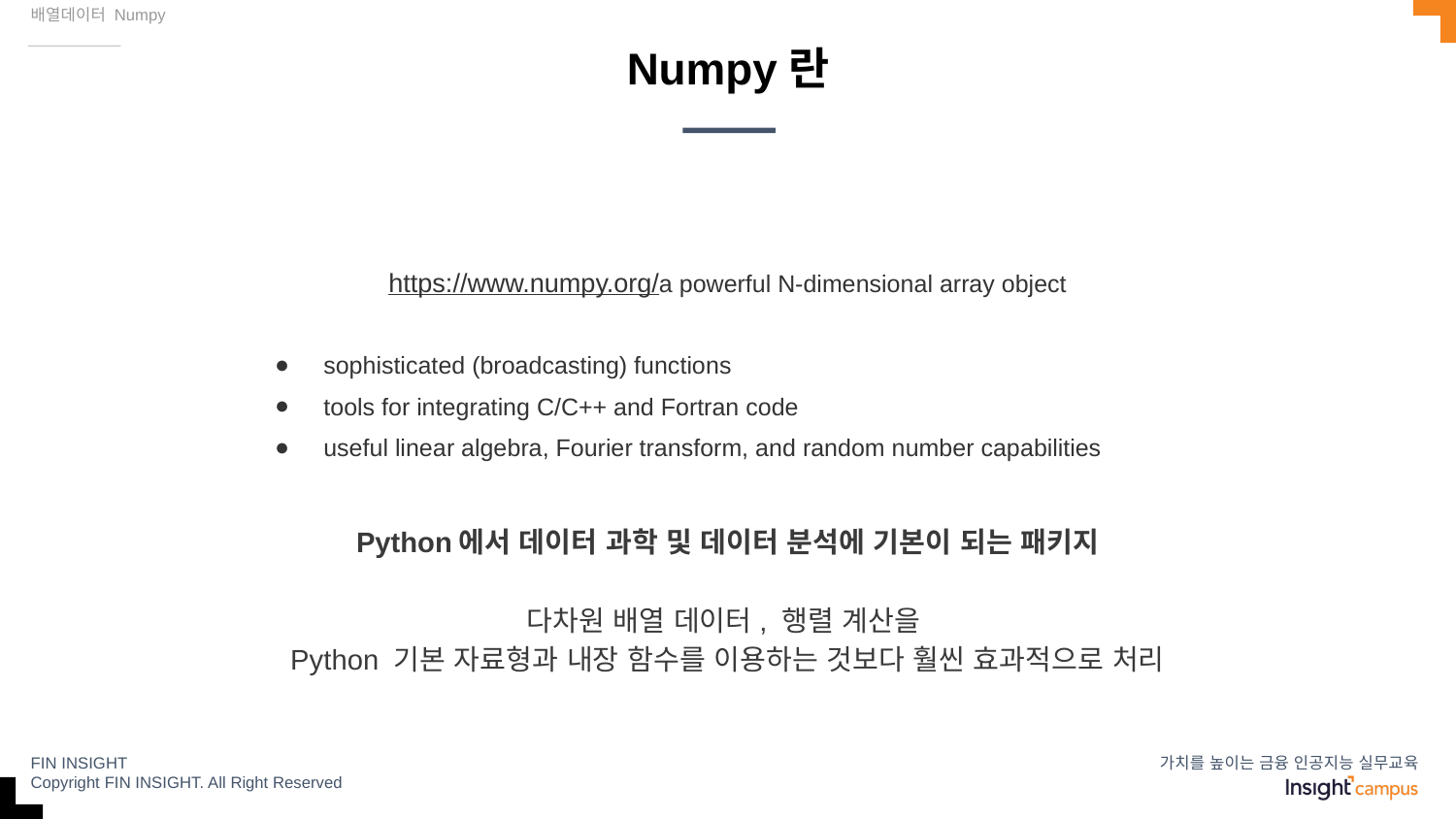

배열데이터 Numpy
# Numpy란

https://www.numpy.org/a powerful N-dimensional array object
sophisticated (broadcasting) functions
tools for integrating C/C++ and Fortran code
useful linear algebra, Fourier transform, and random number capabilities

Python에서 데이터 과학 및 데이터 분석에 기본이 되는 패키지
다차원 배열 데이터, 행렬 계산을
Python 기본 자료형과 내장 함수를 이용하는 것보다 훨씬 효과적으로 처리